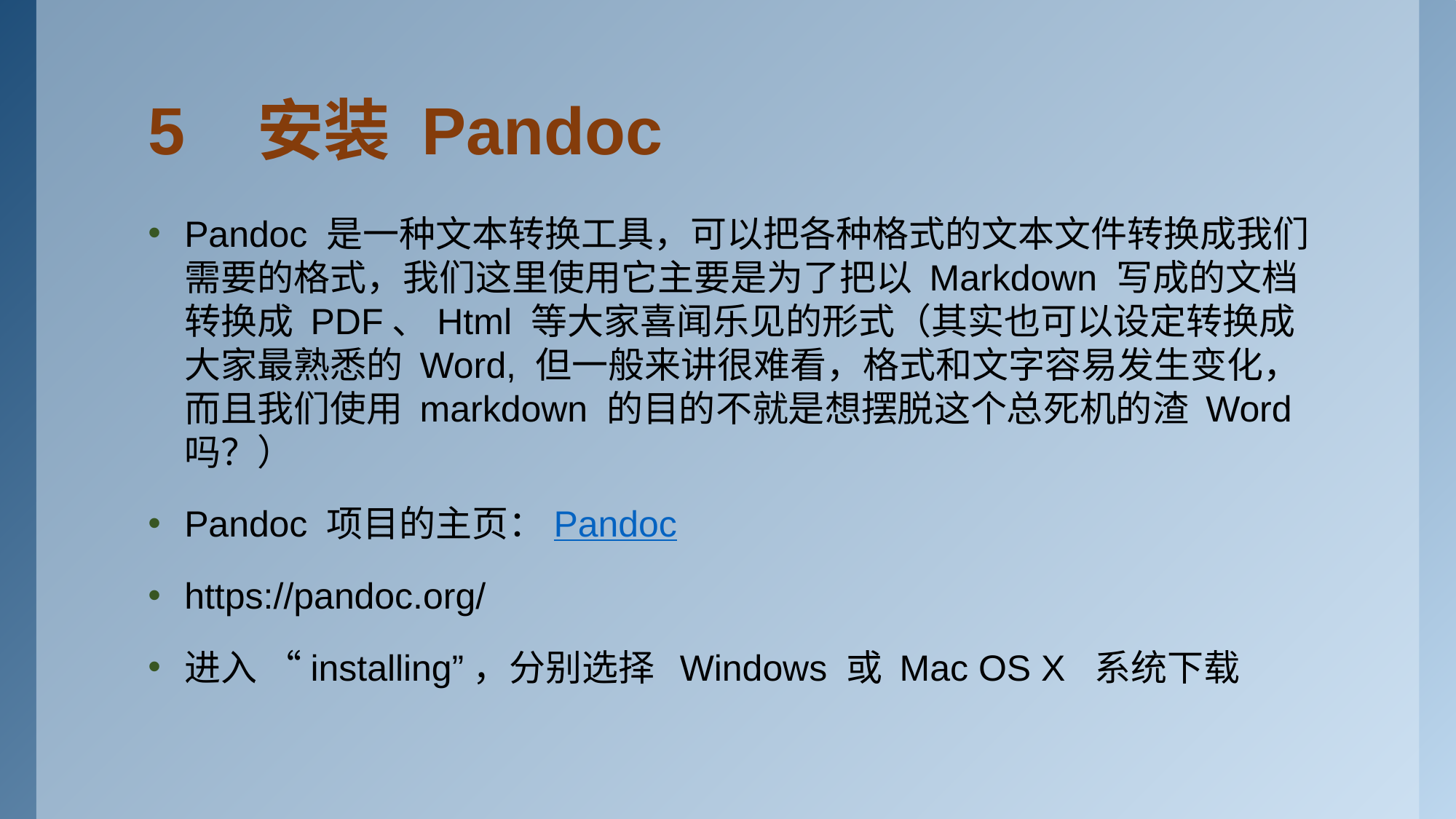

# 5	安装 Pandoc
Pandoc 是一种文本转换工具，可以把各种格式的文本文件转换成我们 需要的格式，我们这里使用它主要是为了把以 Markdown 写成的文档 转换成 PDF、Html 等大家喜闻乐见的形式（其实也可以设定转换成 大家最熟悉的 Word, 但一般来讲很难看，格式和文字容易发生变化， 而且我们使用 markdown 的目的不就是想摆脱这个总死机的渣 Word 吗？）
Pandoc 项目的主页：Pandoc
https://pandoc.org/
进入 “installing”，分别选择  Windows 或 Mac OS X  系统下载